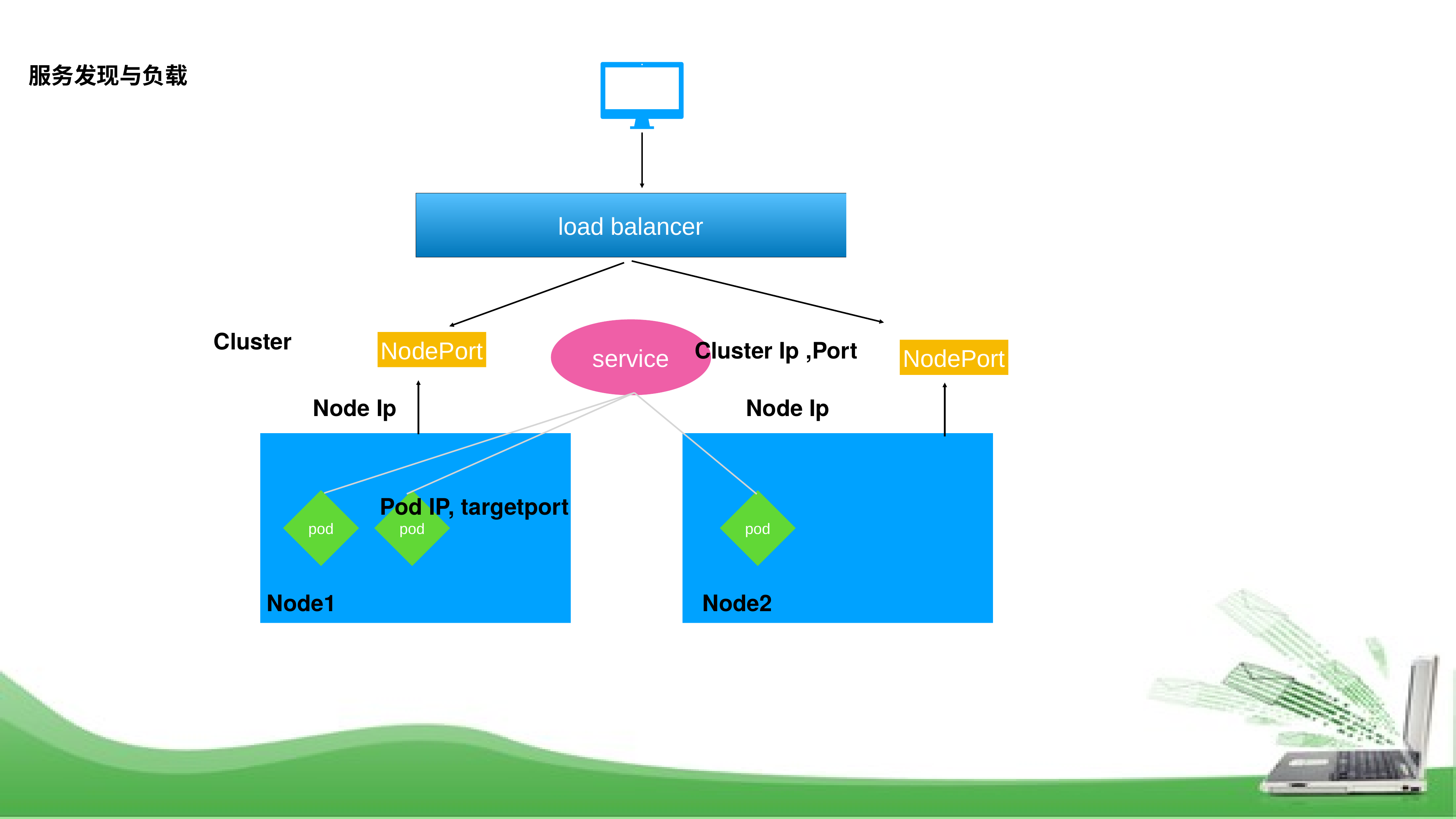

服务发现与负载

load balancer

service
Cluster
NodePort
Cluster Ip ,Port
NodePort

Node Ip
Node Ip

Pod IP, targetport
pod
pod
pod
Node1
Node2